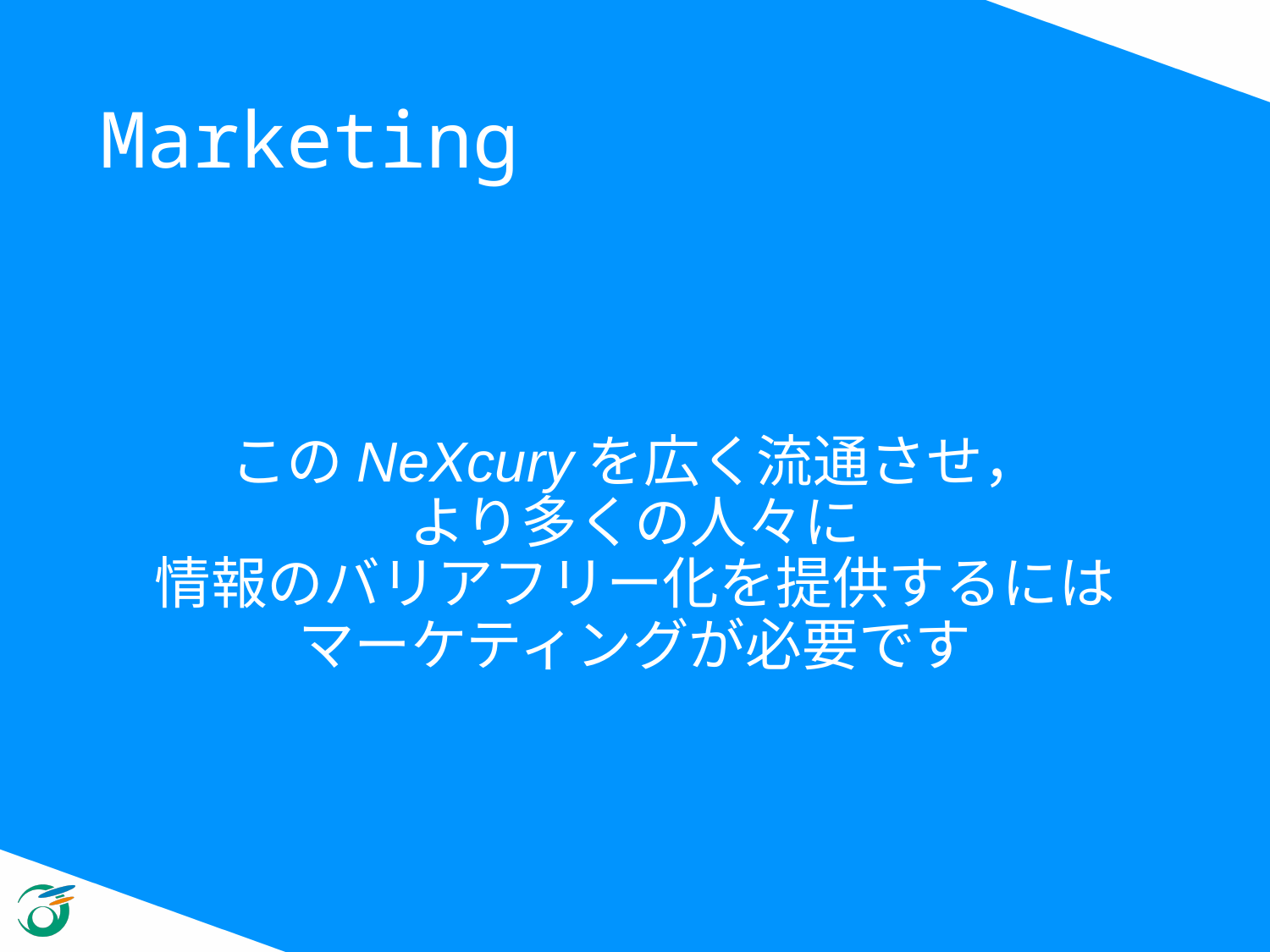

# Marketing
このNeXcuryを広く流通させ，
より多くの人々に
情報のバリアフリー化を提供するには
マーケティングが必要です